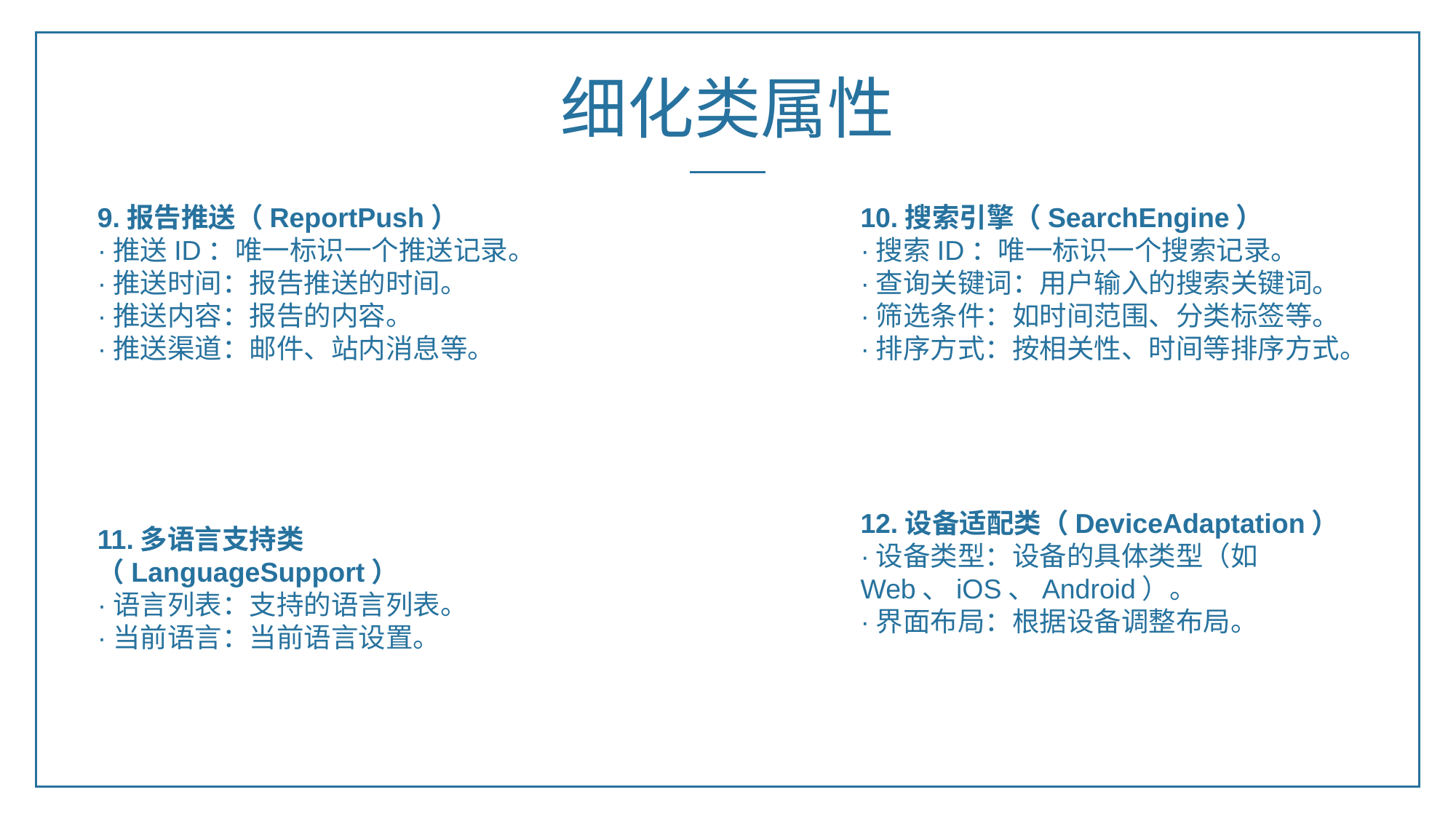

细化类属性
9.报告推送（ReportPush）
·推送ID：唯一标识一个推送记录。
·推送时间：报告推送的时间。
·推送内容：报告的内容。
·推送渠道：邮件、站内消息等。
10.搜索引擎（SearchEngine）
·搜索ID：唯一标识一个搜索记录。
·查询关键词：用户输入的搜索关键词。
·筛选条件：如时间范围、分类标签等。
·排序方式：按相关性、时间等排序方式。
12.设备适配类（DeviceAdaptation）
·设备类型：设备的具体类型（如Web、iOS、Android）。
·界面布局：根据设备调整布局。
11.多语言支持类（LanguageSupport）
·语言列表：支持的语言列表。
·当前语言：当前语言设置。